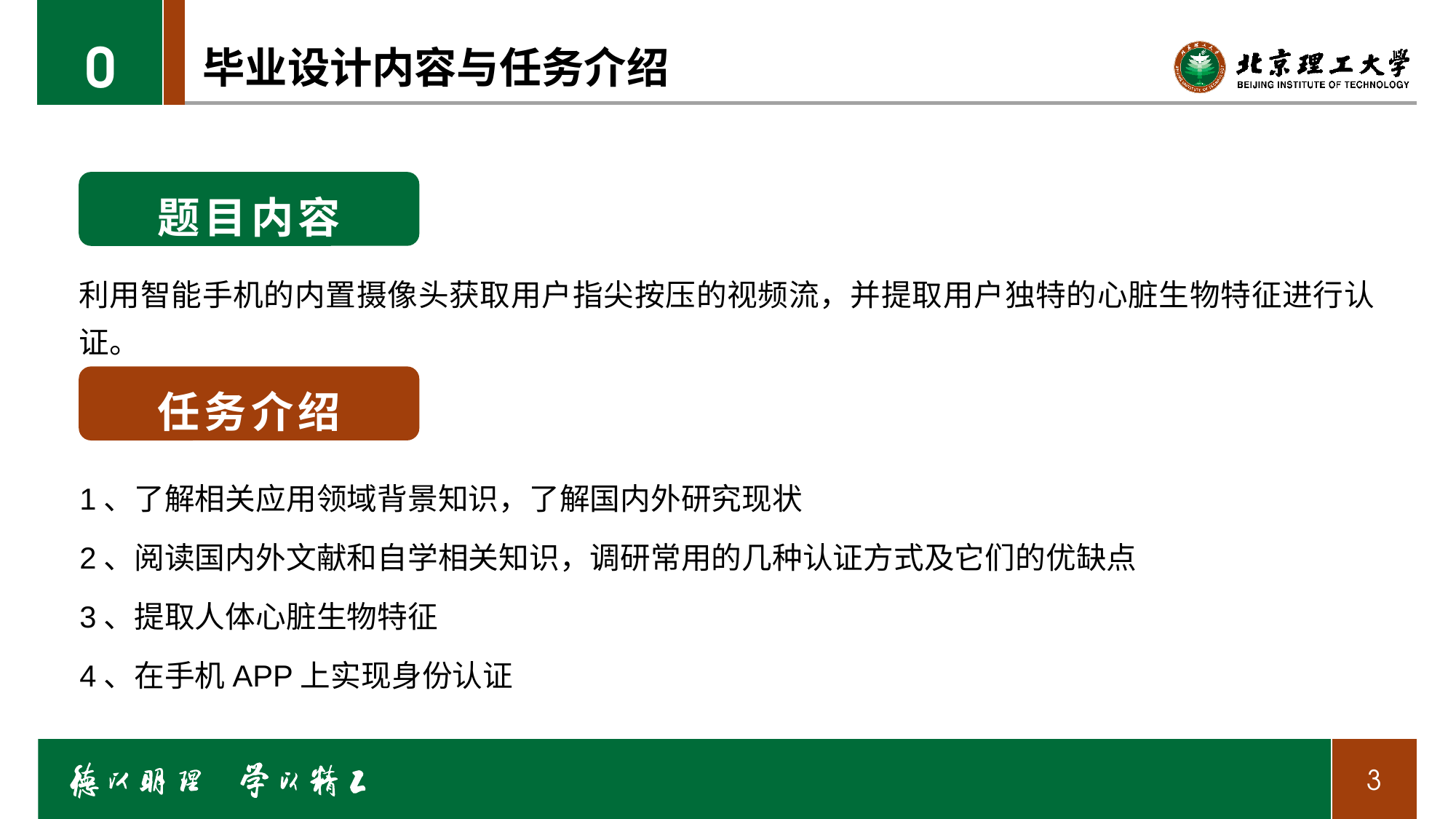

0
# 毕业设计内容与任务介绍
题目内容
利用智能手机的内置摄像头获取用户指尖按压的视频流，并提取用户独特的心脏生物特征进行认证。

任务介绍
1、了解相关应用领域背景知识，了解国内外研究现状
2、阅读国内外文献和自学相关知识，调研常用的几种认证方式及它们的优缺点
3、提取人体心脏生物特征
4、在手机APP上实现身份认证